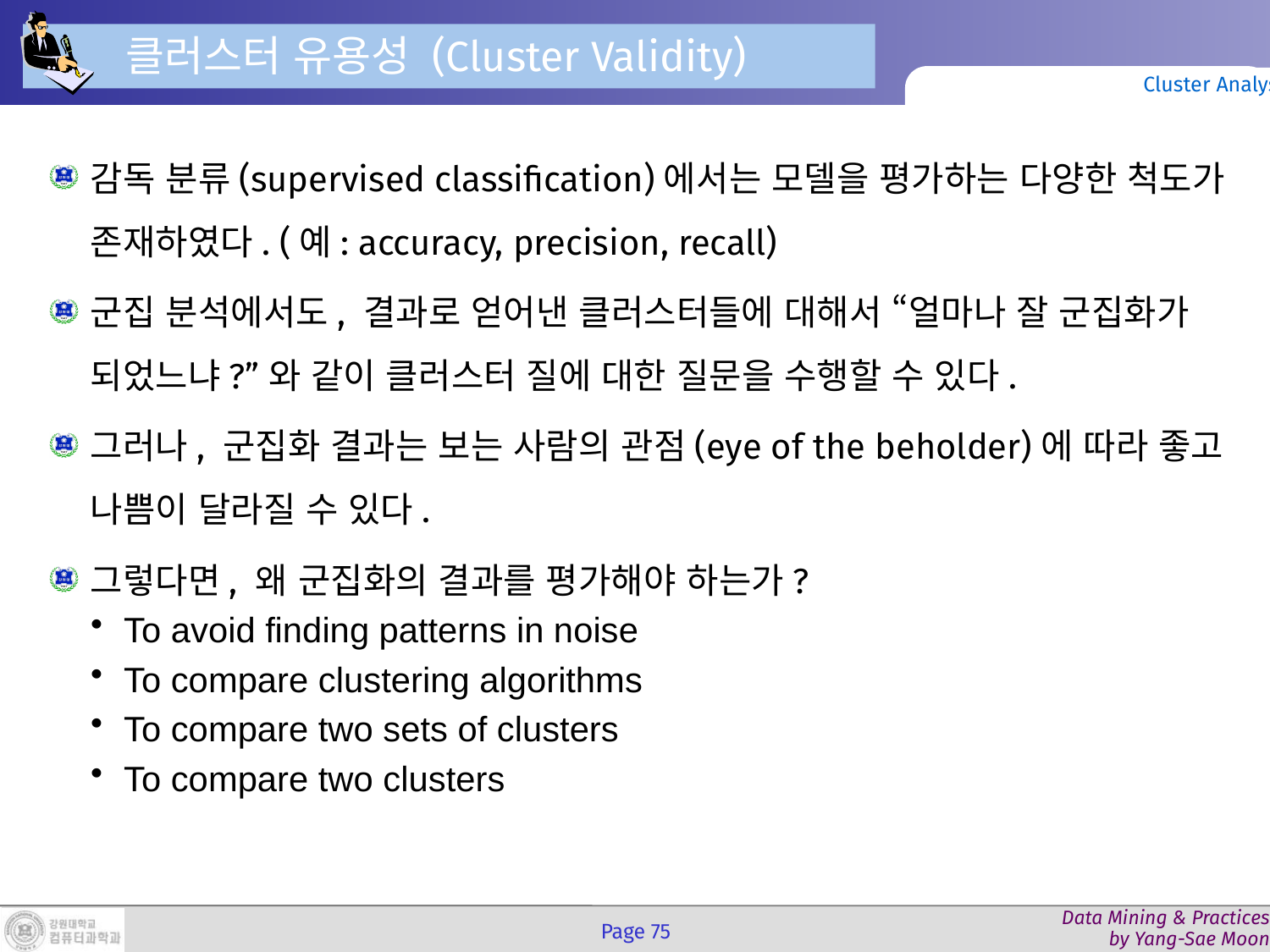

클러스터 유용성 (Cluster Validity)
Cluster Analysis
감독 분류(supervised classification)에서는 모델을 평가하는 다양한 척도가 존재하였다. (예: accuracy, precision, recall)
군집 분석에서도, 결과로 얻어낸 클러스터들에 대해서 “얼마나 잘 군집화가 되었느냐?”와 같이 클러스터 질에 대한 질문을 수행할 수 있다.
그러나, 군집화 결과는 보는 사람의 관점(eye of the beholder)에 따라 좋고 나쁨이 달라질 수 있다.
그렇다면, 왜 군집화의 결과를 평가해야 하는가?
To avoid finding patterns in noise
To compare clustering algorithms
To compare two sets of clusters
To compare two clusters

Page 75